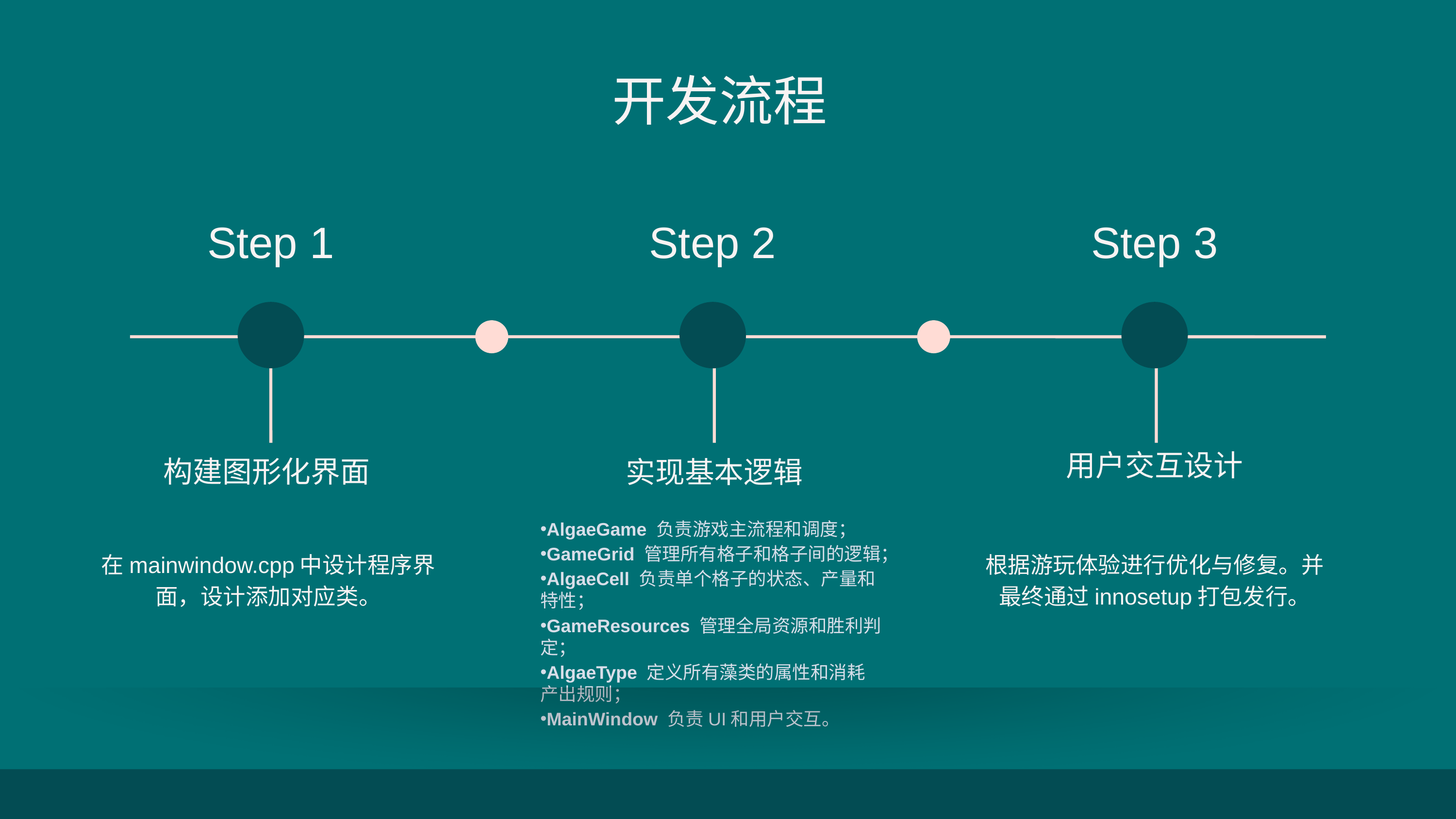

开发流程
Step 1
Step 2
Step 3

用户交互设计
根据游玩体验进行优化与修复。并最终通过innosetup打包发行。
构建图形化界面
在mainwindow.cpp中设计程序界面，设计添加对应类。
实现基本逻辑
AlgaeGame 负责游戏主流程和调度；
GameGrid 管理所有格子和格子间的逻辑；
AlgaeCell 负责单个格子的状态、产量和特性；
GameResources 管理全局资源和胜利判定；
AlgaeType 定义所有藻类的属性和消耗产出规则；
MainWindow 负责UI和用户交互。